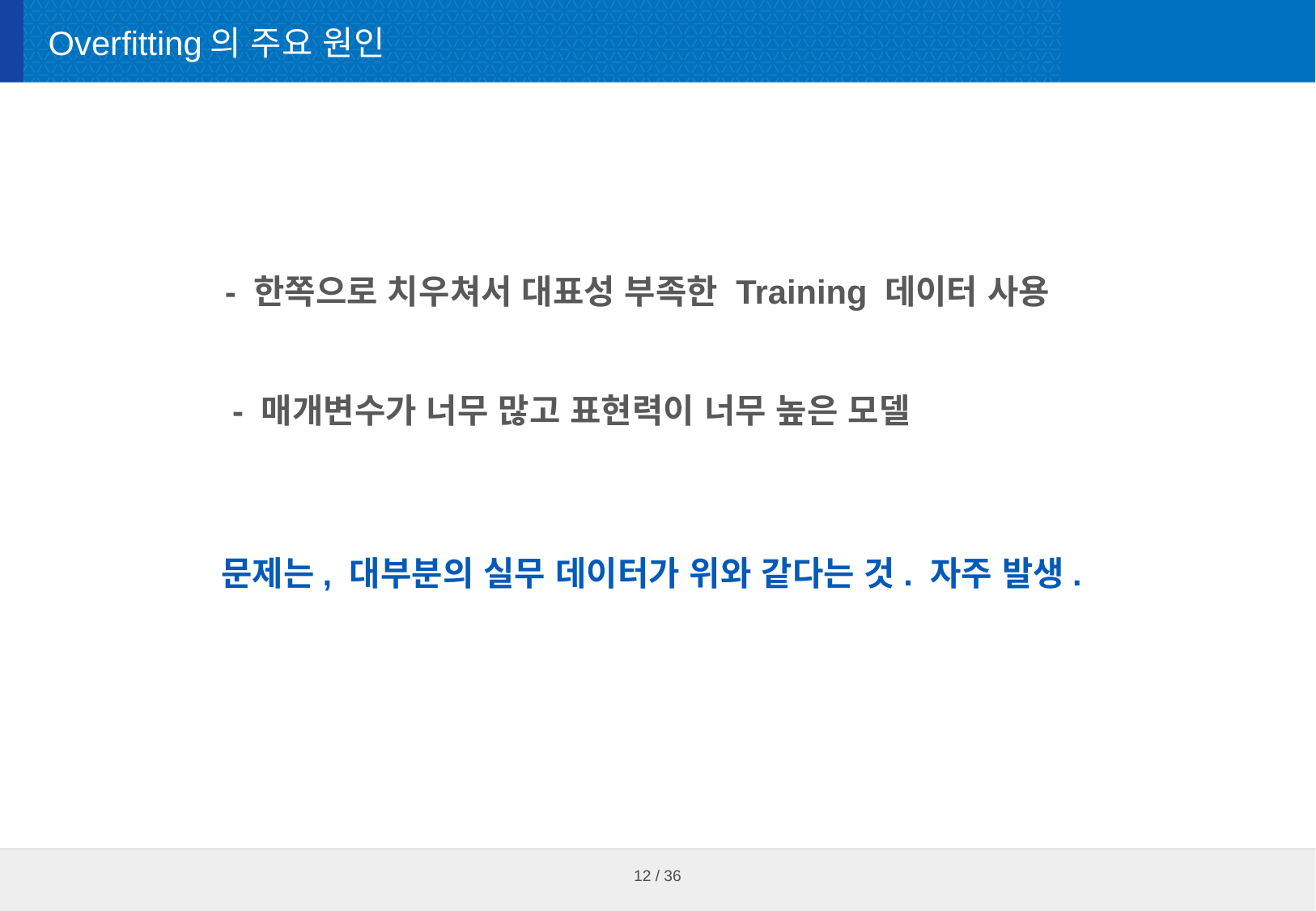

# Overfitting의 주요 원인
- 한쪽으로 치우쳐서 대표성 부족한 Training 데이터 사용
- 매개변수가 너무 많고 표현력이 너무 높은 모델
문제는, 대부분의 실무 데이터가 위와 같다는 것. 자주 발생.